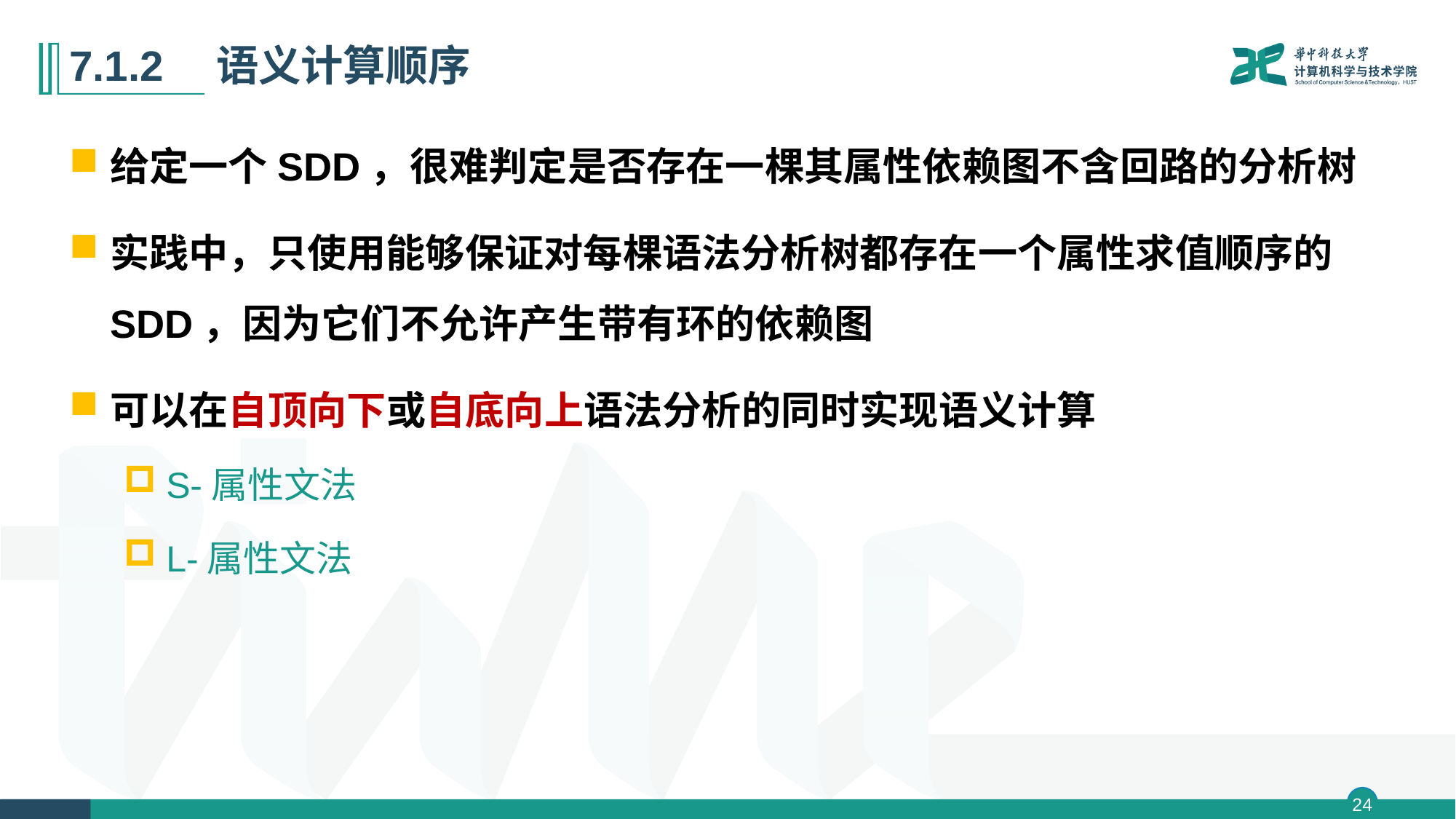

# 7.1.2　语义计算顺序
给定一个SDD，很难判定是否存在一棵其属性依赖图不含回路的分析树
实践中，只使用能够保证对每棵语法分析树都存在一个属性求值顺序的SDD，因为它们不允许产生带有环的依赖图
可以在自顶向下或自底向上语法分析的同时实现语义计算
S-属性文法
L-属性文法